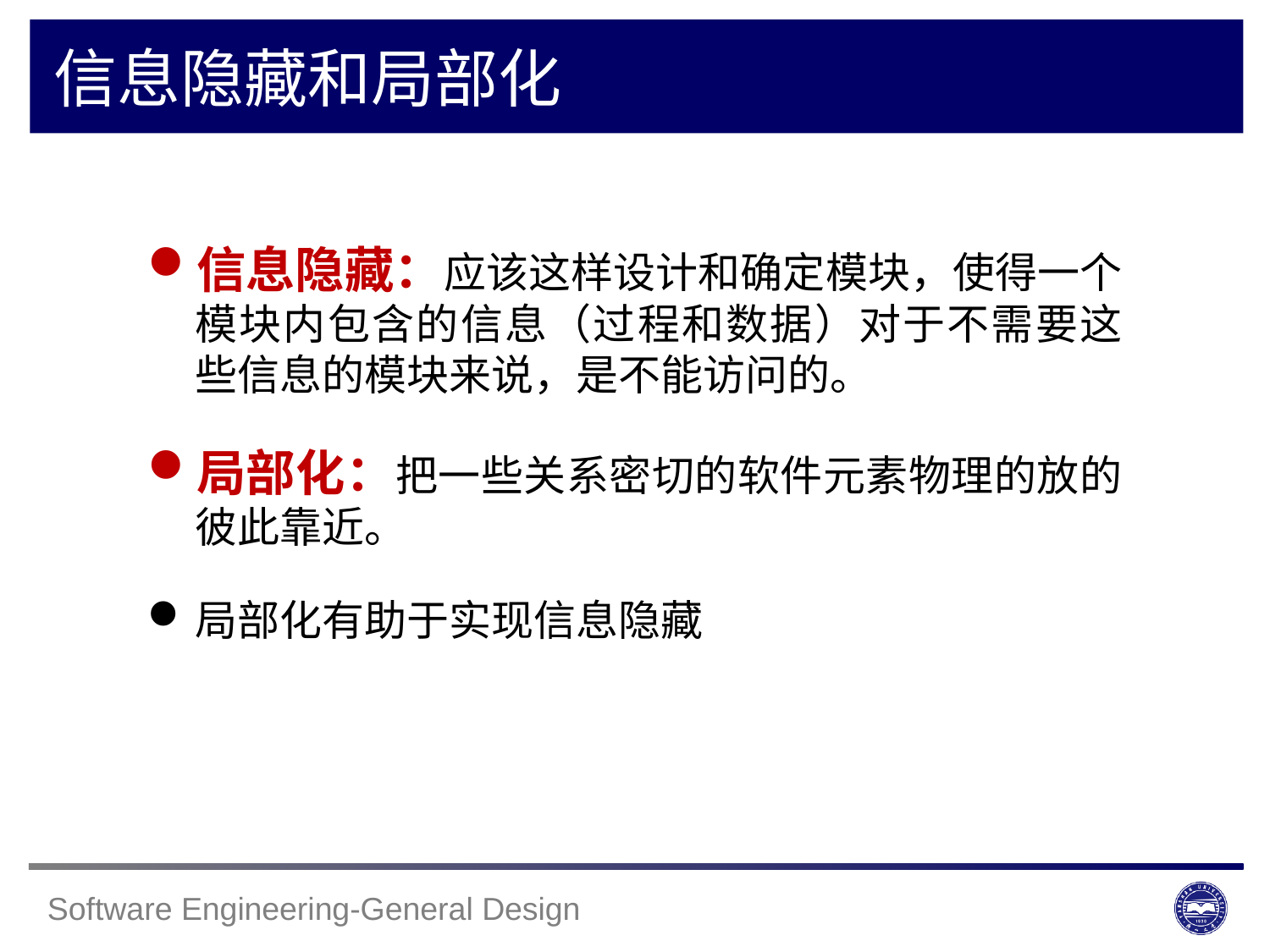

信息隐藏和局部化
信息隐藏：应该这样设计和确定模块，使得一个模块内包含的信息（过程和数据）对于不需要这些信息的模块来说，是不能访问的。
局部化：把一些关系密切的软件元素物理的放的彼此靠近。
局部化有助于实现信息隐藏